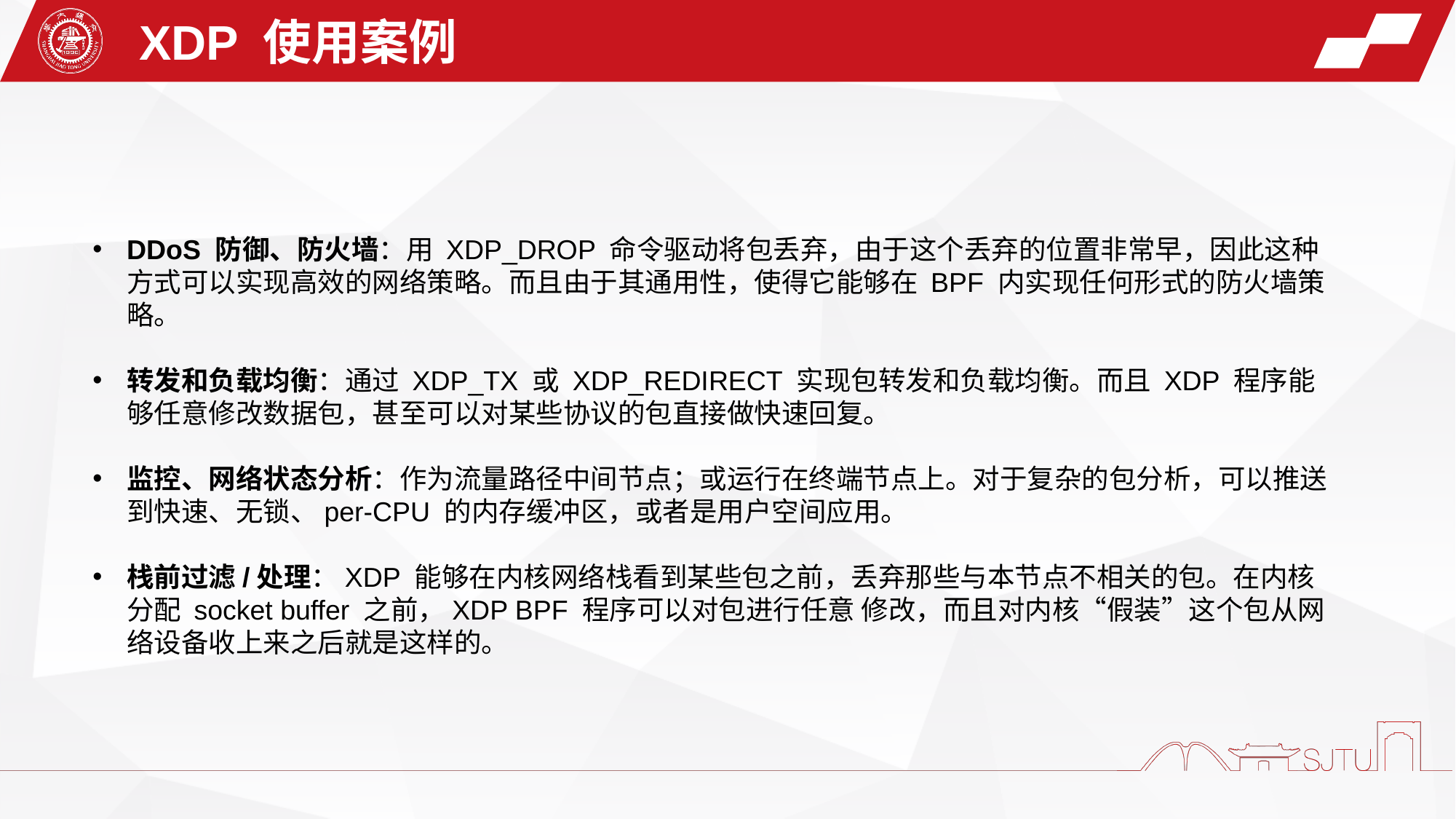

XDP 使用案例
DDoS 防御、防火墙：用 XDP_DROP 命令驱动将包丢弃，由于这个丢弃的位置非常早，因此这种方式可以实现高效的网络策略。而且由于其通用性，使得它能够在 BPF 内实现任何形式的防火墙策略。

转发和负载均衡：通过 XDP_TX 或 XDP_REDIRECT 实现包转发和负载均衡。而且 XDP 程序能够任意修改数据包，甚至可以对某些协议的包直接做快速回复。

监控、网络状态分析：作为流量路径中间节点；或运行在终端节点上。对于复杂的包分析，可以推送到快速、无锁、per-CPU 的内存缓冲区，或者是用户空间应用。

栈前过滤/处理：XDP 能够在内核网络栈看到某些包之前，丢弃那些与本节点不相关的包。在内核分配 socket buffer 之前，XDP BPF 程序可以对包进行任意 修改，而且对内核“假装”这个包从网络设备收上来之后就是这样的。